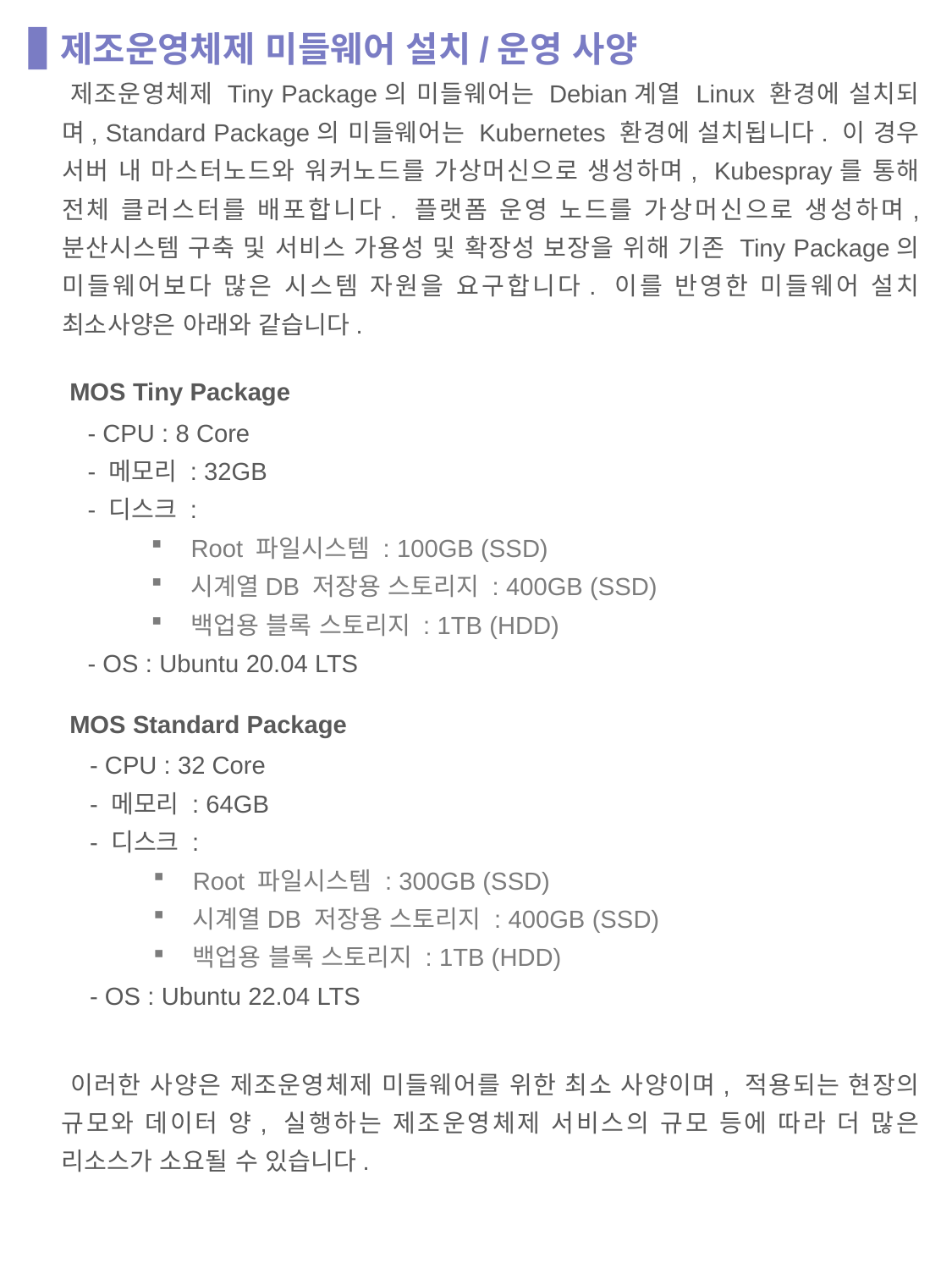

제조운영체제 미들웨어 설치/운영 사양
  제조운영체제 Tiny Package의 미들웨어는 Debian계열 Linux 환경에 설치되며, Standard Package의 미들웨어는 Kubernetes 환경에 설치됩니다. 이 경우 서버 내 마스터노드와 워커노드를 가상머신으로 생성하며,  Kubespray를 통해 전체 클러스터를 배포합니다. 플랫폼 운영 노드를 가상머신으로 생성하며, 분산시스템 구축 및 서비스 가용성 및 확장성 보장을 위해 기존 Tiny Package의 미들웨어보다 많은 시스템 자원을 요구합니다. 이를 반영한 미들웨어 설치 최소사양은 아래와 같습니다.

MOS Tiny Package
- CPU : 8 Core
- 메모리 : 32GB
- 디스크 :
Root 파일시스템 : 100GB (SSD)
시계열DB 저장용 스토리지 : 400GB (SSD)
백업용 블록 스토리지 : 1TB (HDD)
- OS : Ubuntu 20.04 LTS

MOS Standard Package
- CPU : 32 Core
- 메모리 : 64GB
- 디스크 :
Root 파일시스템 : 300GB (SSD)
시계열DB 저장용 스토리지 : 400GB (SSD)
백업용 블록 스토리지 : 1TB (HDD)
- OS : Ubuntu 22.04 LTS

  이러한 사양은 제조운영체제 미들웨어를 위한 최소 사양이며, 적용되는 현장의 규모와 데이터 양, 실행하는 제조운영체제 서비스의 규모 등에 따라 더 많은 리소스가 소요될 수 있습니다.